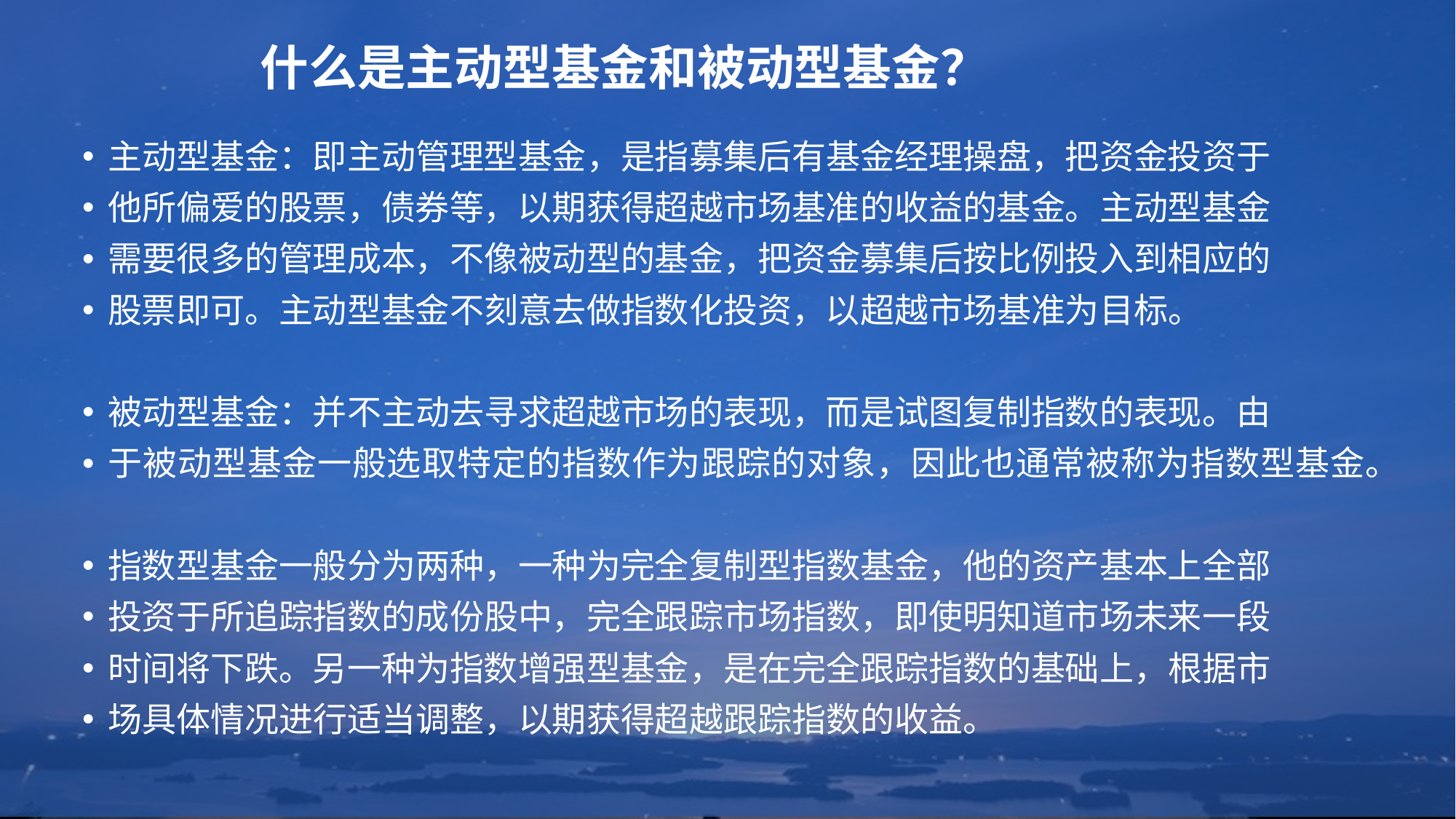

# 什么是主动型基金和被动型基金？
主动型基金：即主动管理型基金，是指募集后有基金经理操盘，把资金投资于
他所偏爱的股票，债券等，以期获得超越市场基准的收益的基金。主动型基金
需要很多的管理成本，不像被动型的基金，把资金募集后按比例投入到相应的
股票即可。主动型基金不刻意去做指数化投资，以超越市场基准为目标。

被动型基金：并不主动去寻求超越市场的表现，而是试图复制指数的表现。由
于被动型基金一般选取特定的指数作为跟踪的对象，因此也通常被称为指数型基金。

指数型基金一般分为两种，一种为完全复制型指数基金，他的资产基本上全部
投资于所追踪指数的成份股中，完全跟踪市场指数，即使明知道市场未来一段
时间将下跌。另一种为指数增强型基金，是在完全跟踪指数的基础上，根据市
场具体情况进行适当调整，以期获得超越跟踪指数的收益。